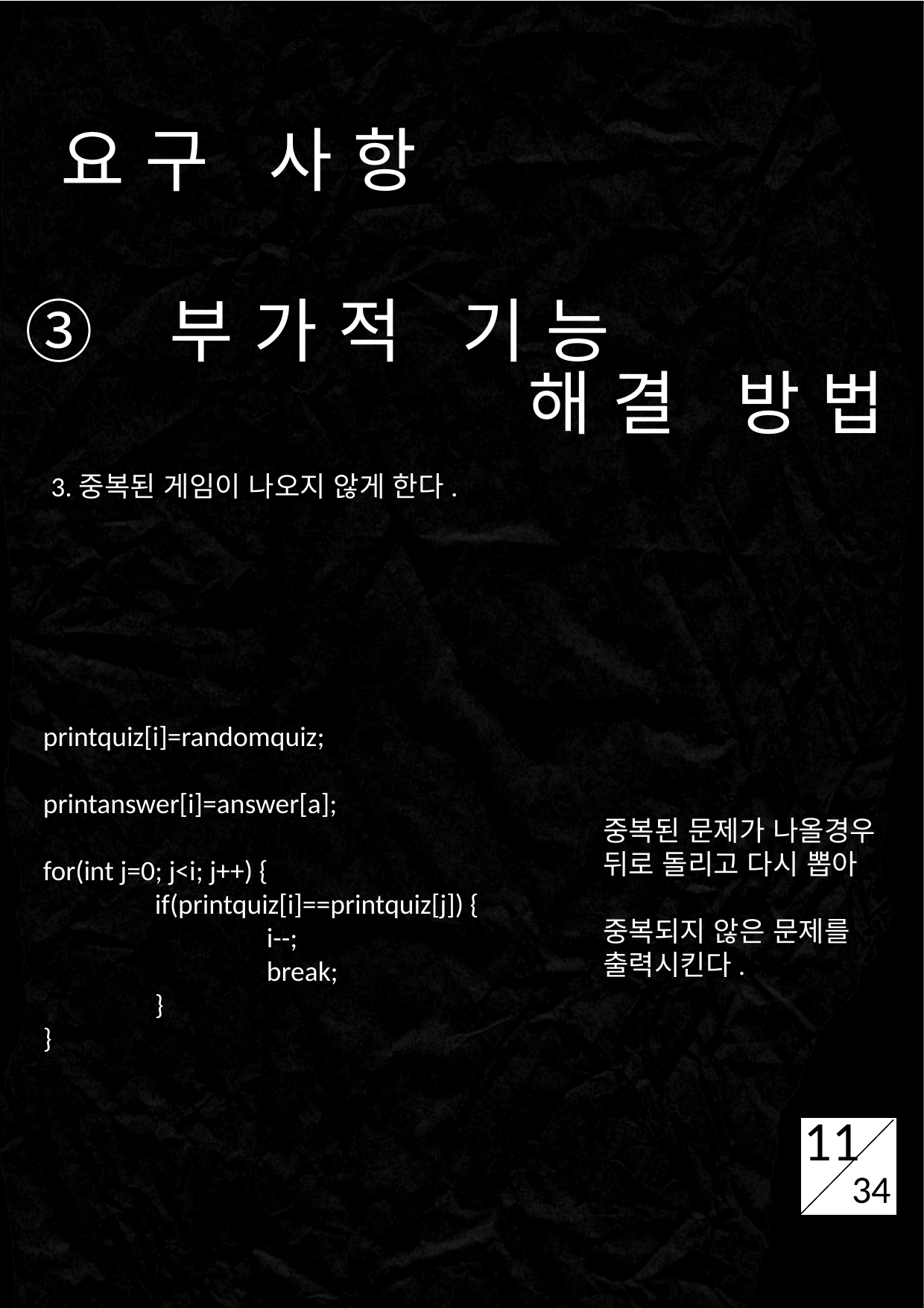

요구 사항

③ 부가적 기능
해결 방법
WHAT WE DO?
3.중복된 게임이 나오지 않게 한다.

			printquiz[i]=randomquiz;

			printanswer[i]=answer[a];

			for(int j=0; j<i; j++) {
				if(printquiz[i]==printquiz[j]) {
					i--;
					break;
				}
			}

11
중복된 문제가 나올경우
뒤로 돌리고 다시 뽑아

중복되지 않은 문제를 출력시킨다.

11

34